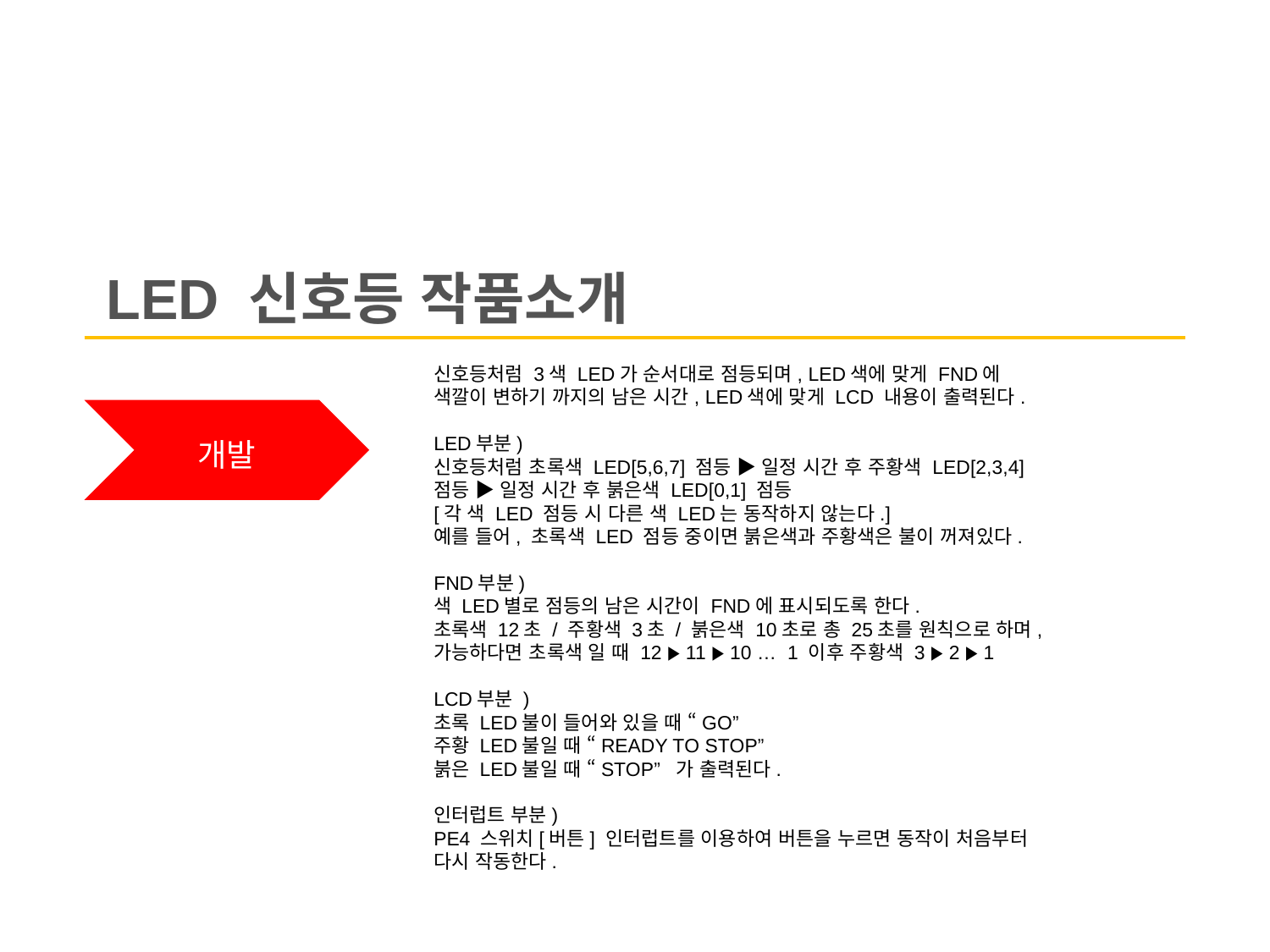

LED 신호등 작품소개
신호등처럼 3색 LED가 순서대로 점등되며, LED색에 맞게 FND에 색깔이 변하기 까지의 남은 시간, LED색에 맞게 LCD 내용이 출력된다.

LED부분)
신호등처럼 초록색 LED[5,6,7] 점등 ▶ 일정 시간 후 주황색 LED[2,3,4] 점등 ▶ 일정 시간 후 붉은색 LED[0,1] 점등
[각 색 LED 점등 시 다른 색 LED는 동작하지 않는다.]
예를 들어, 초록색 LED 점등 중이면 붉은색과 주황색은 불이 꺼져있다.

FND부분)
색 LED별로 점등의 남은 시간이 FND에 표시되도록 한다.
초록색 12초 / 주황색 3초 / 붉은색 10초로 총 25초를 원칙으로 하며,
가능하다면 초록색 일 때 12 ▶ 11 ▶ 10 …  1 이후 주황색 3 ▶ 2 ▶ 1

LCD부분 )
초록 LED불이 들어와 있을 때 “GO”
주황 LED불일 때 “READY TO STOP”
붉은 LED불일 때 “STOP”  가 출력된다.

인터럽트 부분)
PE4 스위치[버튼] 인터럽트를 이용하여 버튼을 누르면 동작이 처음부터 다시 작동한다.

개발